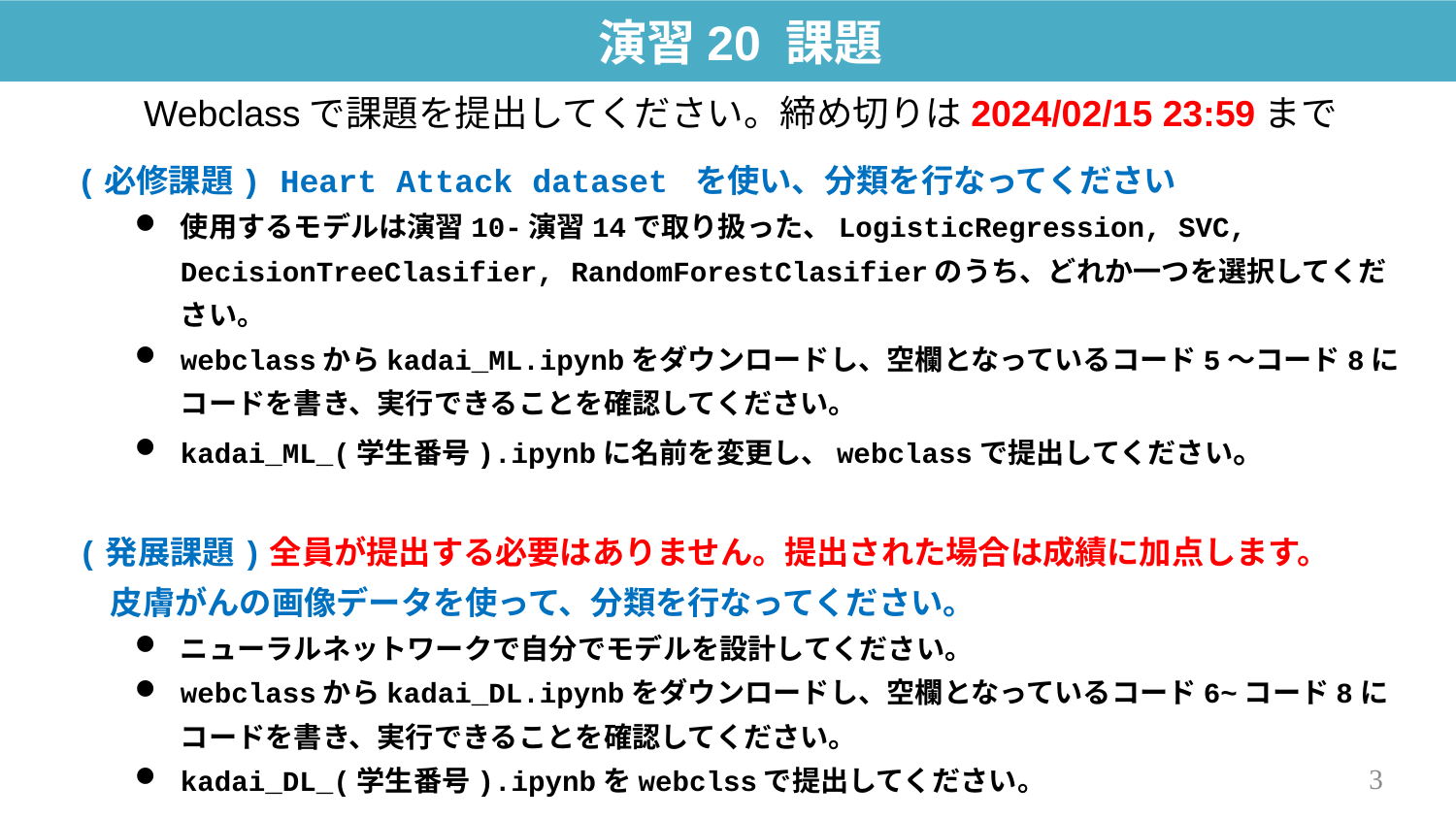

演習20 課題
Webclassで課題を提出してください。締め切りは2024/02/15 23:59まで
(必修課題) Heart Attack dataset を使い、分類を行なってください
使用するモデルは演習10-演習14で取り扱った、LogisticRegression, SVC, DecisionTreeClasifier, RandomForestClasifierのうち、どれか一つを選択してください。
webclassからkadai_ML.ipynbをダウンロードし、空欄となっているコード5〜コード8にコードを書き、実行できることを確認してください。
kadai_ML_(学生番号).ipynbに名前を変更し、webclassで提出してください。

(発展課題)全員が提出する必要はありません。提出された場合は成績に加点します。
　皮膚がんの画像データを使って、分類を行なってください。
ニューラルネットワークで自分でモデルを設計してください。
webclassからkadai_DL.ipynbをダウンロードし、空欄となっているコード6~コード8にコードを書き、実行できることを確認してください。
kadai_DL_(学生番号).ipynbをwebclssで提出してください。
3